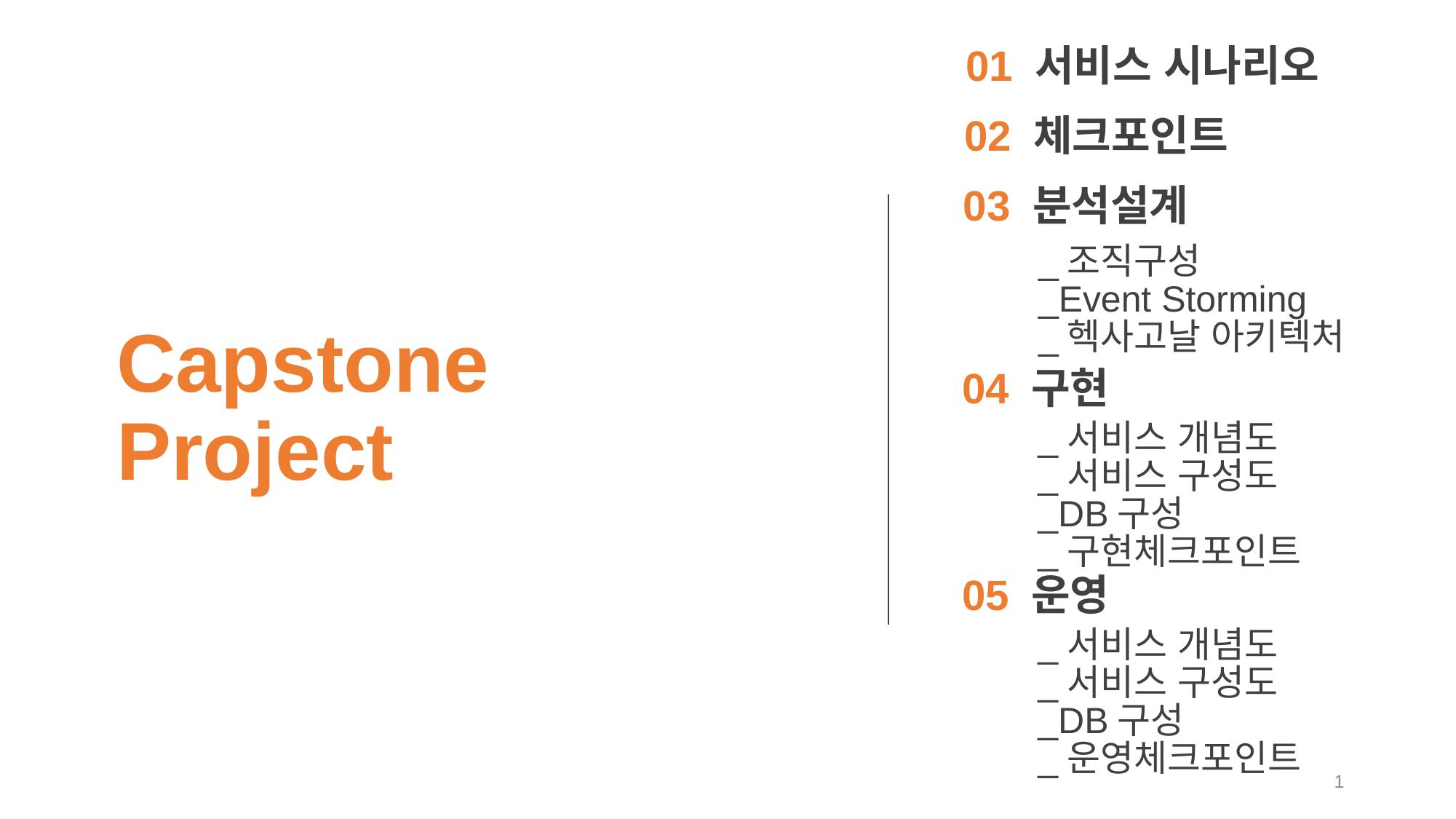

01 서비스 시나리오
02 체크포인트
03 분석설계
_조직구성
_Event Storming
_헥사고날 아키텍처
04 구현
_서비스 개념도
_서비스 구성도
_DB구성
_구현체크포인트
05 운영
_서비스 개념도
_서비스 구성도
_DB구성
_운영체크포인트
Capstone Project
Capstone Project
1